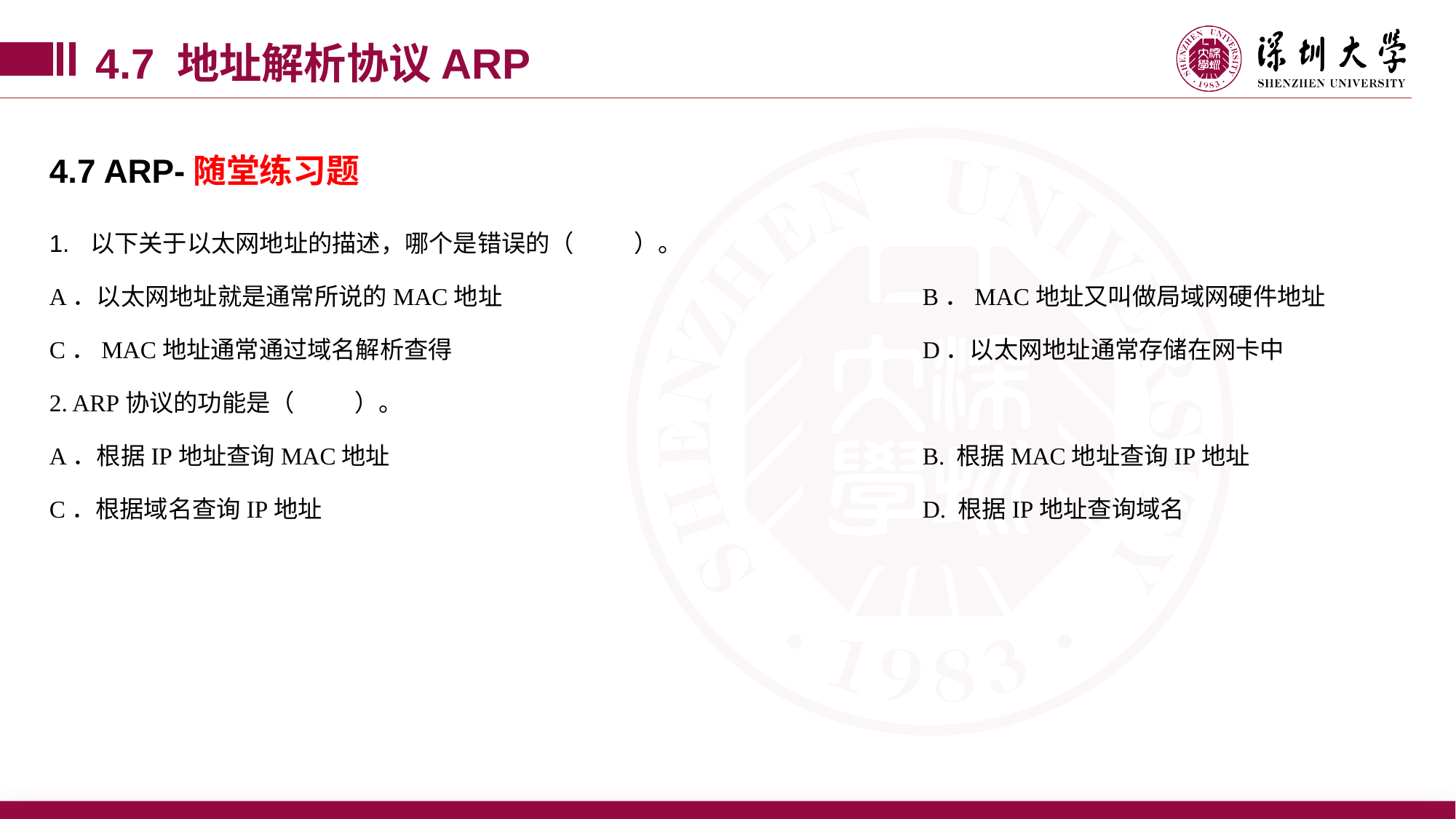

4.7 地址解析协议ARP

4.7 ARP-随堂练习题
以下关于以太网地址的描述，哪个是错误的（           ）。
A．以太网地址就是通常所说的MAC地址      				B．MAC地址又叫做局域网硬件地址
C．MAC地址通常通过域名解析查得                				D．以太网地址通常存储在网卡中
2. ARP协议的功能是（           ）。
A．根据IP地址查询MAC地址      					B. 根据MAC地址查询IP地址
C．根据域名查询IP地址            					D. 根据IP地址查询域名